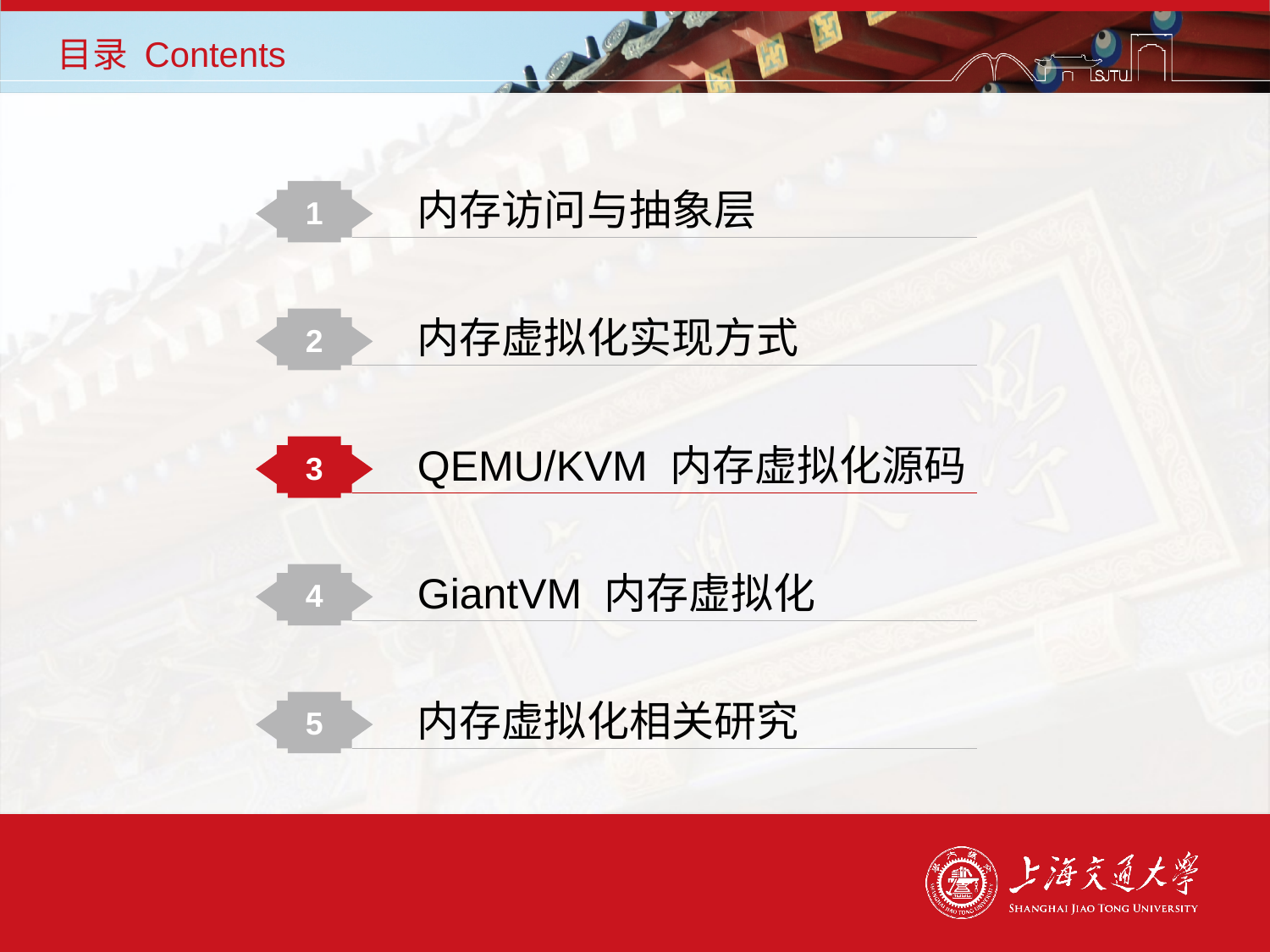

# 目录 Contents
内存访问与抽象层
1

内存虚拟化实现方式
2

QEMU/KVM 内存虚拟化源码
3

GiantVM 内存虚拟化
4

内存虚拟化相关研究
5